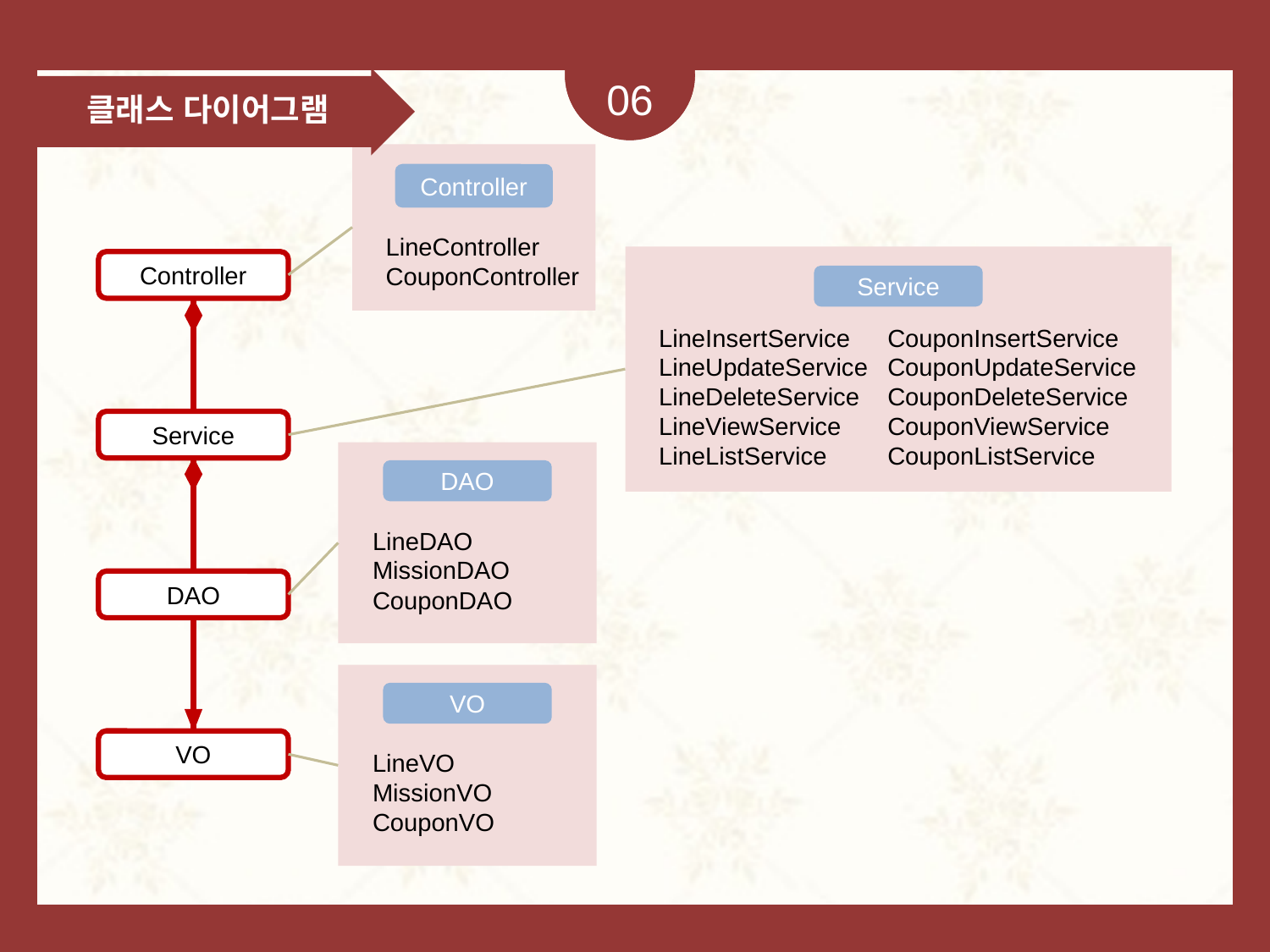

06

클래스 다이어그램

Controller
LineController
CouponController

Service
LineInsertService
LineUpdateService
LineDeleteService
LineViewService
LineListService
CouponInsertService
CouponUpdateService
CouponDeleteService
CouponViewService
CouponListService
Controller

Service

DAO
LineDAO
MissionDAO
CouponDAO

DAO

VO
LineVO
MissionVO
CouponVO

VO